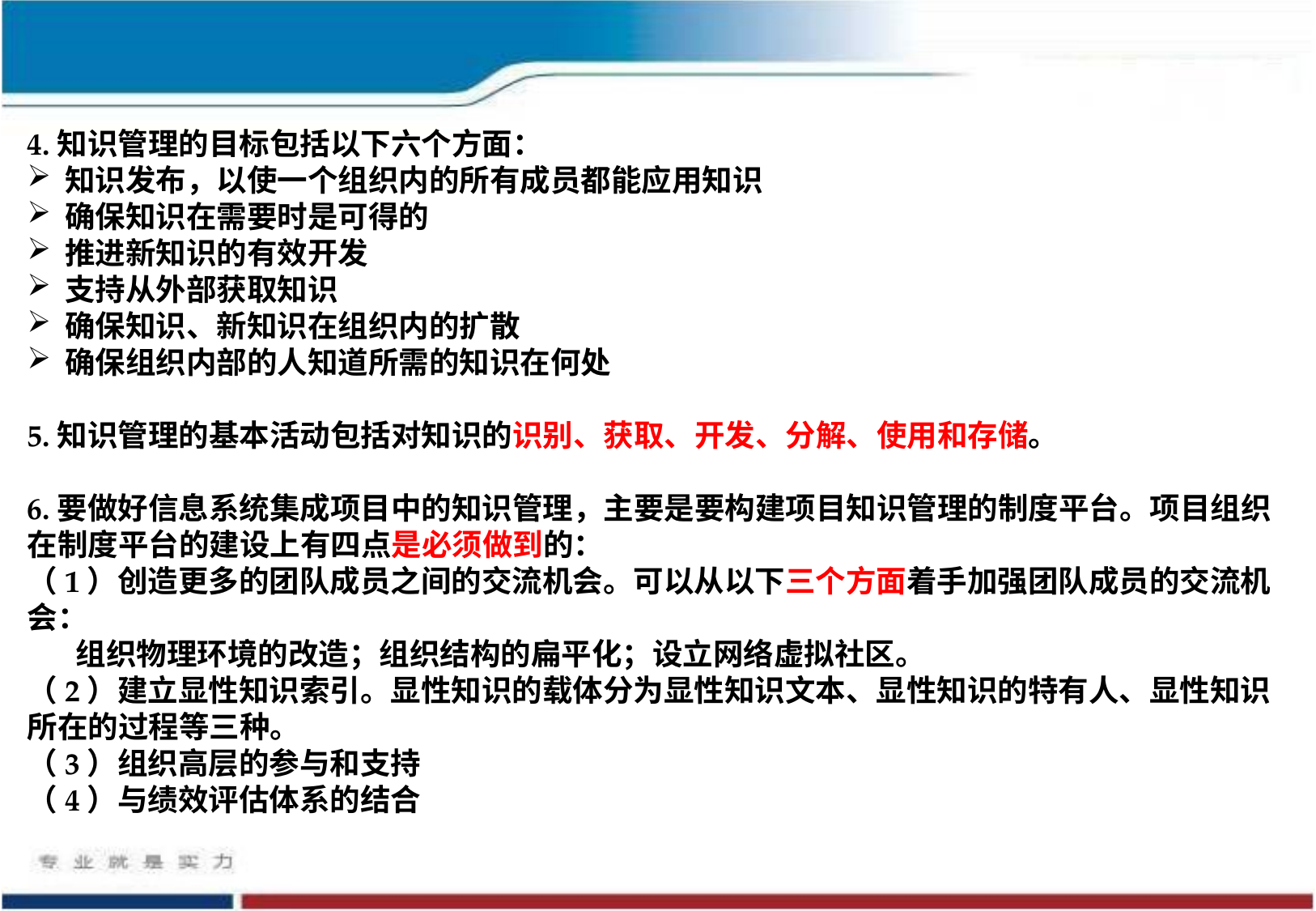

4.知识管理的目标包括以下六个方面：
知识发布，以使一个组织内的所有成员都能应用知识
确保知识在需要时是可得的
推进新知识的有效开发
支持从外部获取知识
确保知识、新知识在组织内的扩散
确保组织内部的人知道所需的知识在何处

5.知识管理的基本活动包括对知识的识别、获取、开发、分解、使用和存储。

6.要做好信息系统集成项目中的知识管理，主要是要构建项目知识管理的制度平台。项目组织在制度平台的建设上有四点是必须做到的：
（1）创造更多的团队成员之间的交流机会。可以从以下三个方面着手加强团队成员的交流机会：
      组织物理环境的改造；组织结构的扁平化；设立网络虚拟社区。
（2）建立显性知识索引。显性知识的载体分为显性知识文本、显性知识的特有人、显性知识所在的过程等三种。
（3）组织高层的参与和支持
（4）与绩效评估体系的结合